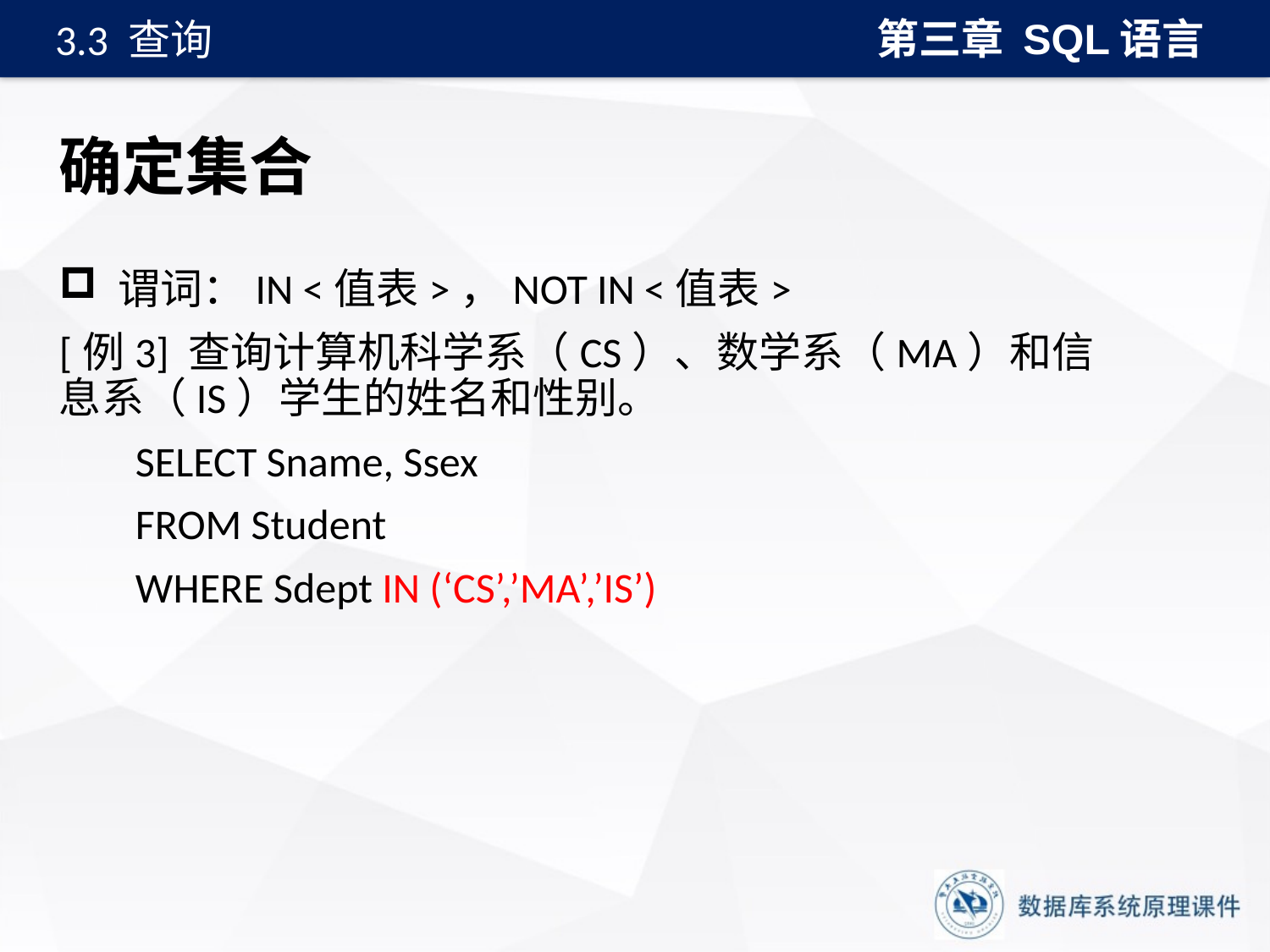

第三章 SQL语言
3.3 查询
# 确定集合
 谓词：IN <值表>，NOT IN <值表>
[例3] 查询计算机科学系（CS）、数学系（MA）和信息系（IS）学生的姓名和性别。
        SELECT Sname, Ssex
        FROM Student
        WHERE Sdept IN (‘CS’,’MA’,’IS’)